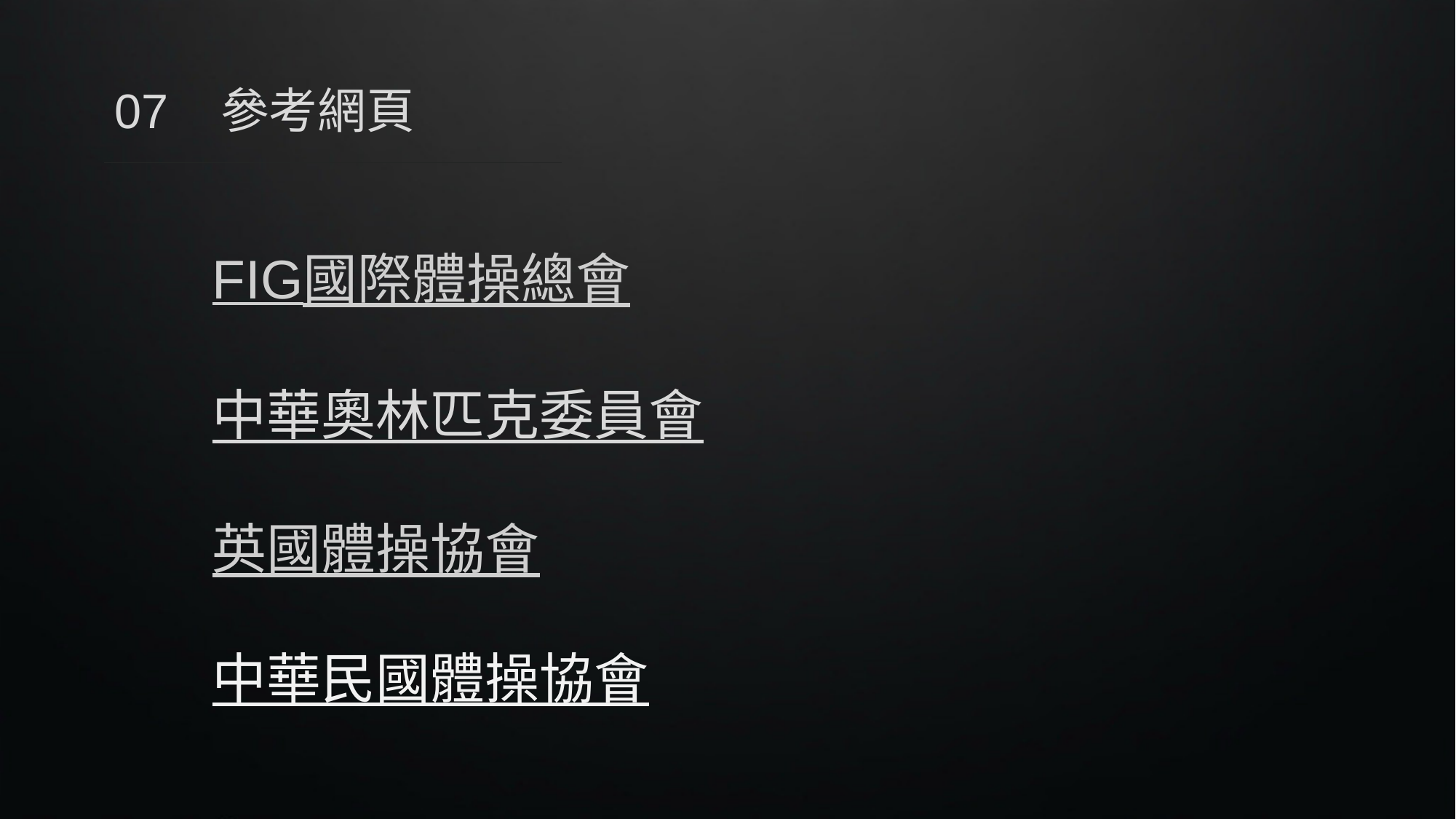

07   參考網頁

FIG國際體操總會
中華奧林匹克委員會
英國體操協會
中華民國體操協會